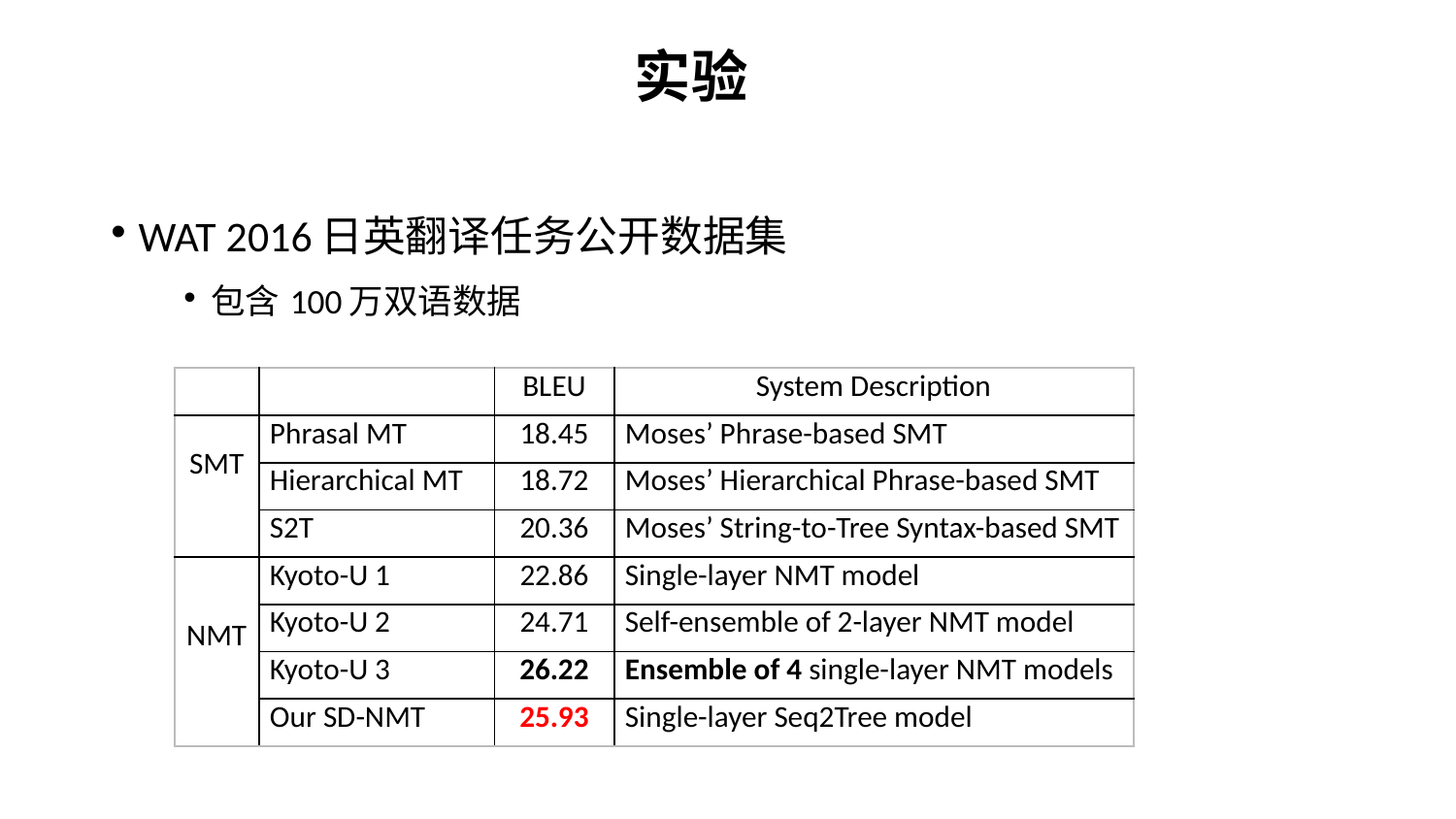

实验
WAT 2016日英翻译任务公开数据集
包含100万双语数据
|  |  | BLEU | System Description |
| --- | --- | --- | --- |
| SMT | Phrasal MT | 18.45 | Moses’ Phrase-based SMT |
|  | Hierarchical MT | 18.72 | Moses’ Hierarchical Phrase-based SMT |
|  | S2T | 20.36 | Moses’ String-to-Tree Syntax-based SMT |
| NMT | Kyoto-U 1 | 22.86 | Single-layer NMT model |
|  | Kyoto-U 2 | 24.71 | Self-ensemble of 2-layer NMT model |
|  | Kyoto-U 3 | 26.22 | Ensemble of 4 single-layer NMT models |
|  | Our SD-NMT | 25.93 | Single-layer Seq2Tree model |